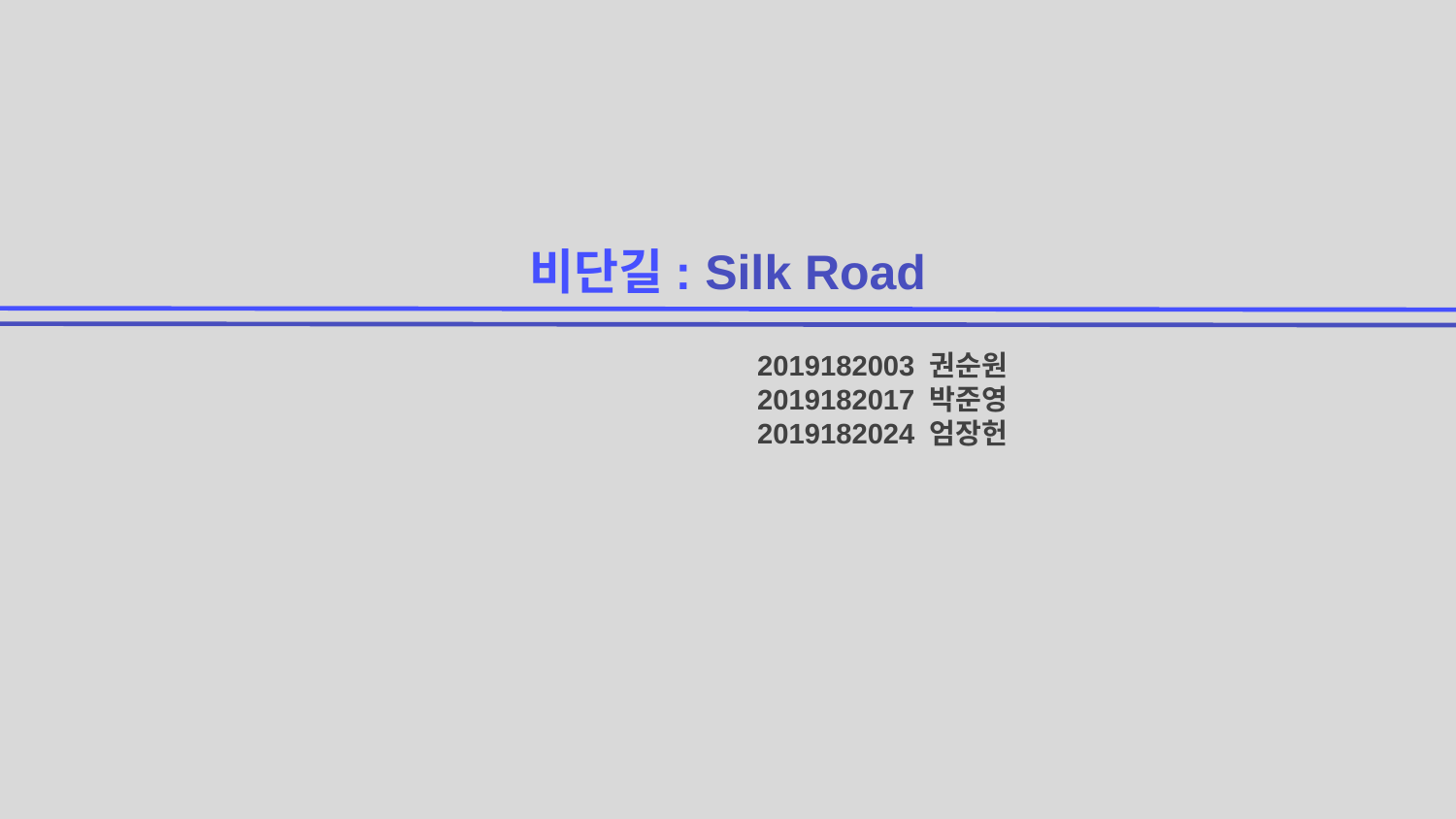

비단길: Silk Road
2019182003 권순원
2019182017 박준영
2019182024 엄장헌